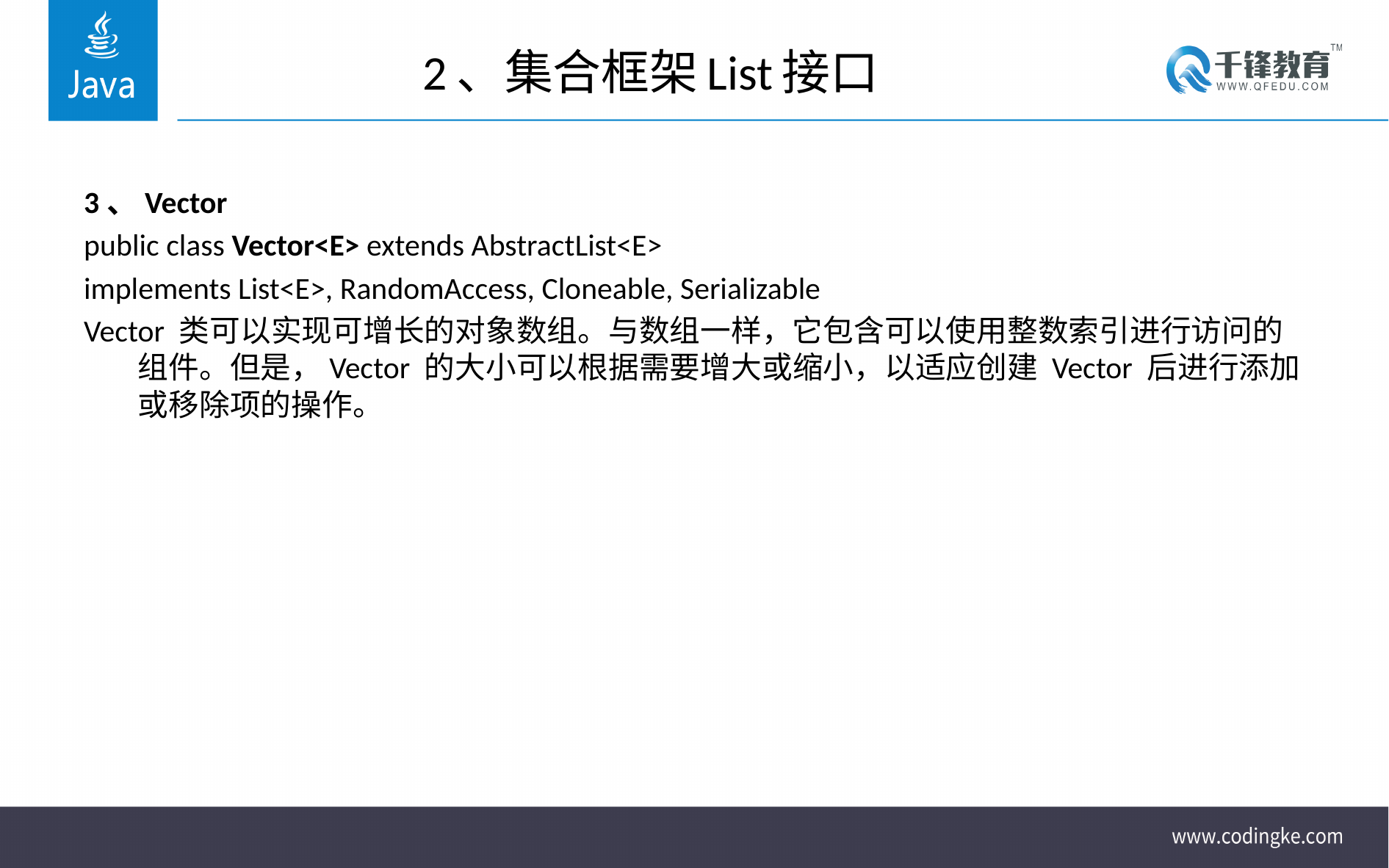

# 2、集合框架List接口
3、Vector
public class Vector<E> extends AbstractList<E>
implements List<E>, RandomAccess, Cloneable, Serializable
Vector 类可以实现可增长的对象数组。与数组一样，它包含可以使用整数索引进行访问的组件。但是，Vector 的大小可以根据需要增大或缩小，以适应创建 Vector 后进行添加或移除项的操作。